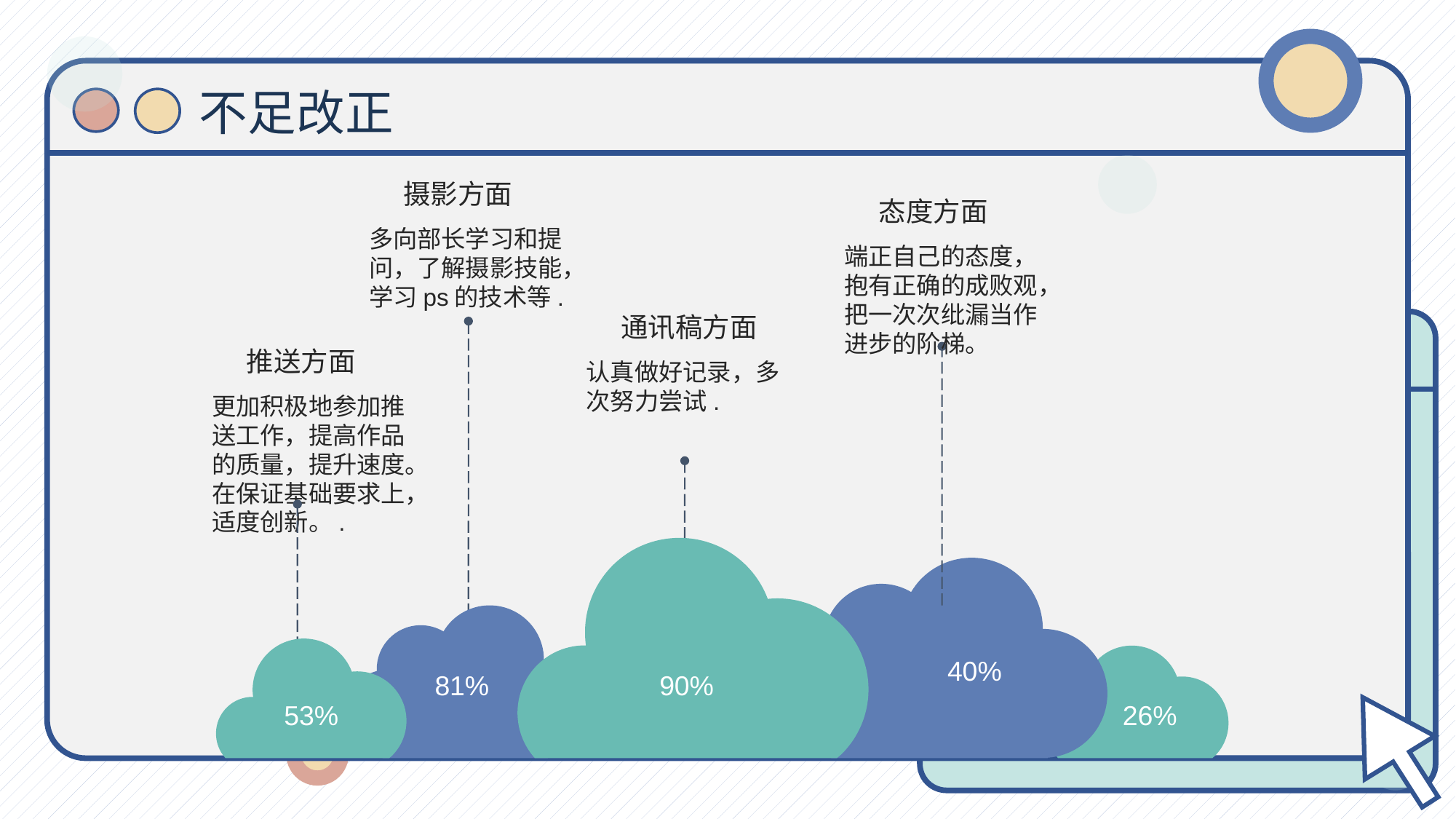

不足改正

摄影方面
多向部长学习和提问，了解摄影技能，学习ps的技术等.
态度方面
端正自己的态度，抱有正确的成败观，把一次次纰漏当作进步的阶梯。
通讯稿方面
认真做好记录，多次努力尝试.

推送方面
更加积极地参加推送工作，提高作品的质量，提升速度。在保证基础要求上，适度创新。.

40%
81%
90%

53%
26%